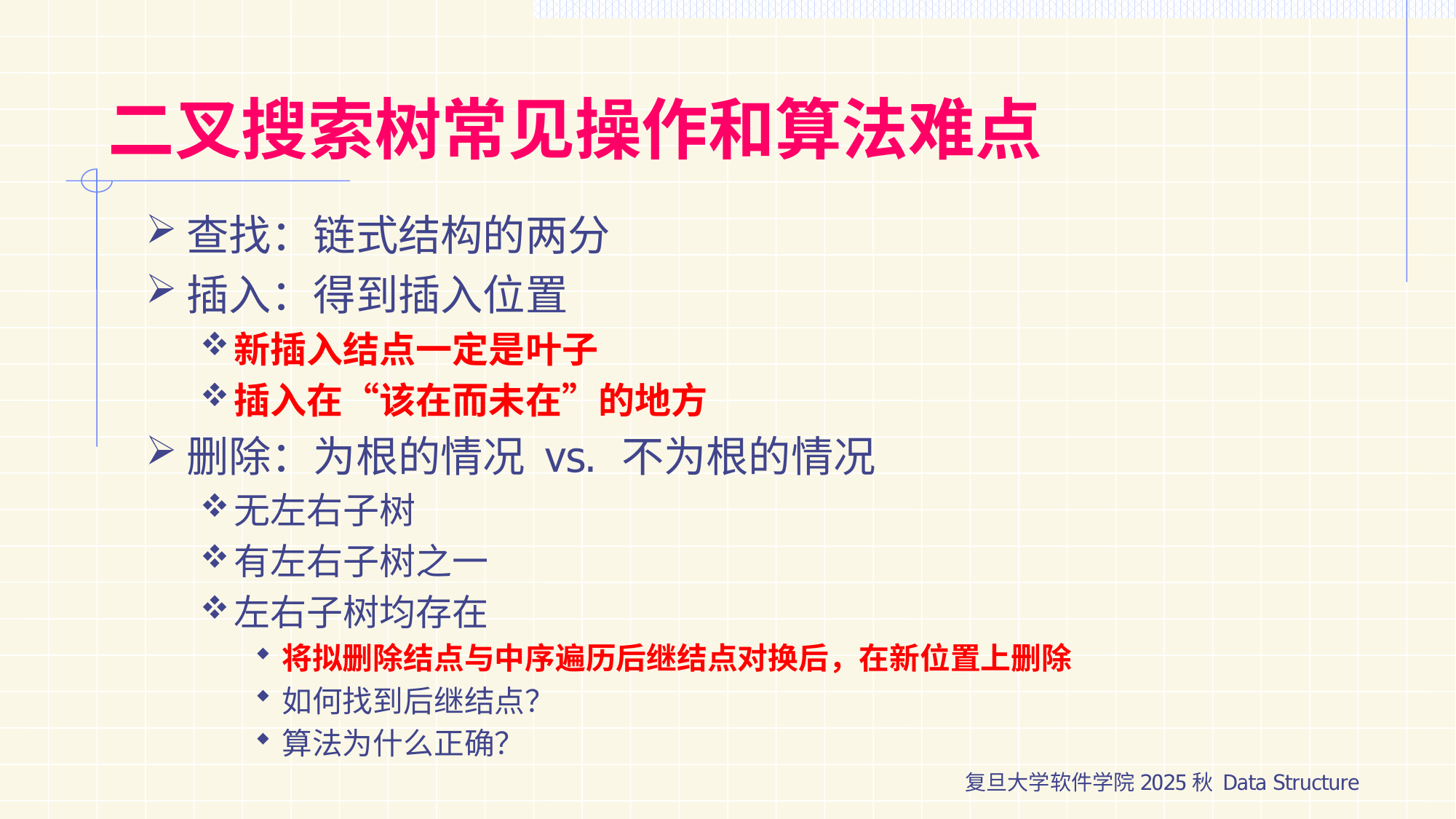

# 二叉搜索树常见操作和算法难点
查找：链式结构的两分
插入：得到插入位置
新插入结点一定是叶子
插入在“该在而未在”的地方
删除：为根的情况 vs. 不为根的情况
无左右子树
有左右子树之一
左右子树均存在
将拟删除结点与中序遍历后继结点对换后，在新位置上删除
如何找到后继结点？
算法为什么正确？